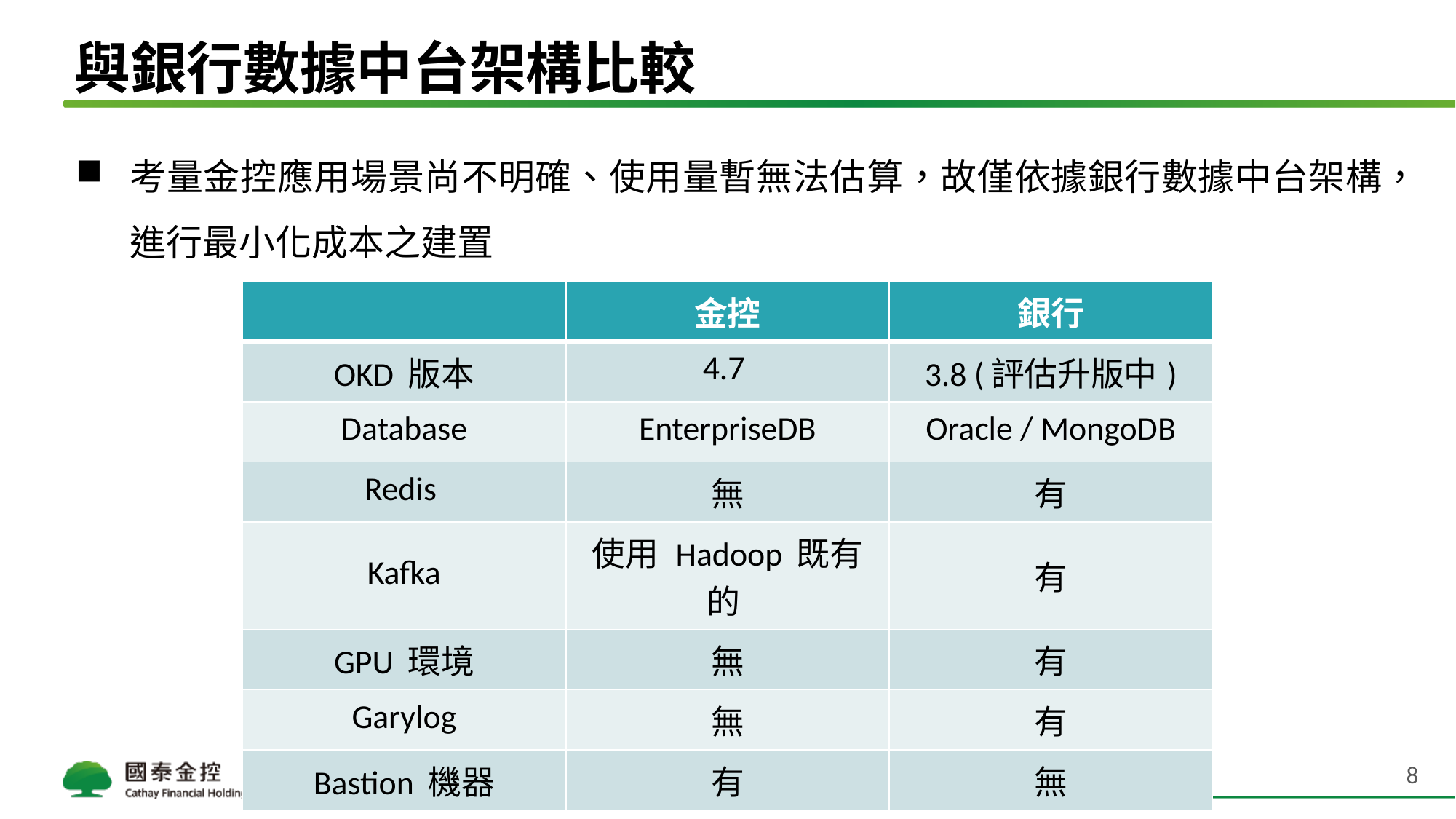

# 與銀行數據中台架構比較
考量金控應用場景尚不明確、使用量暫無法估算，故僅依據銀行數據中台架構，進行最小化成本之建置
|  | 金控 | 銀行 |
| --- | --- | --- |
| OKD 版本 | 4.7 | 3.8 (評估升版中) |
| Database | EnterpriseDB | Oracle / MongoDB |
| Redis | 無 | 有 |
| Kafka | 使用 Hadoop 既有的 | 有 |
| GPU 環境 | 無 | 有 |
| Garylog | 無 | 有 |
| Bastion 機器 | 有 | 無 |